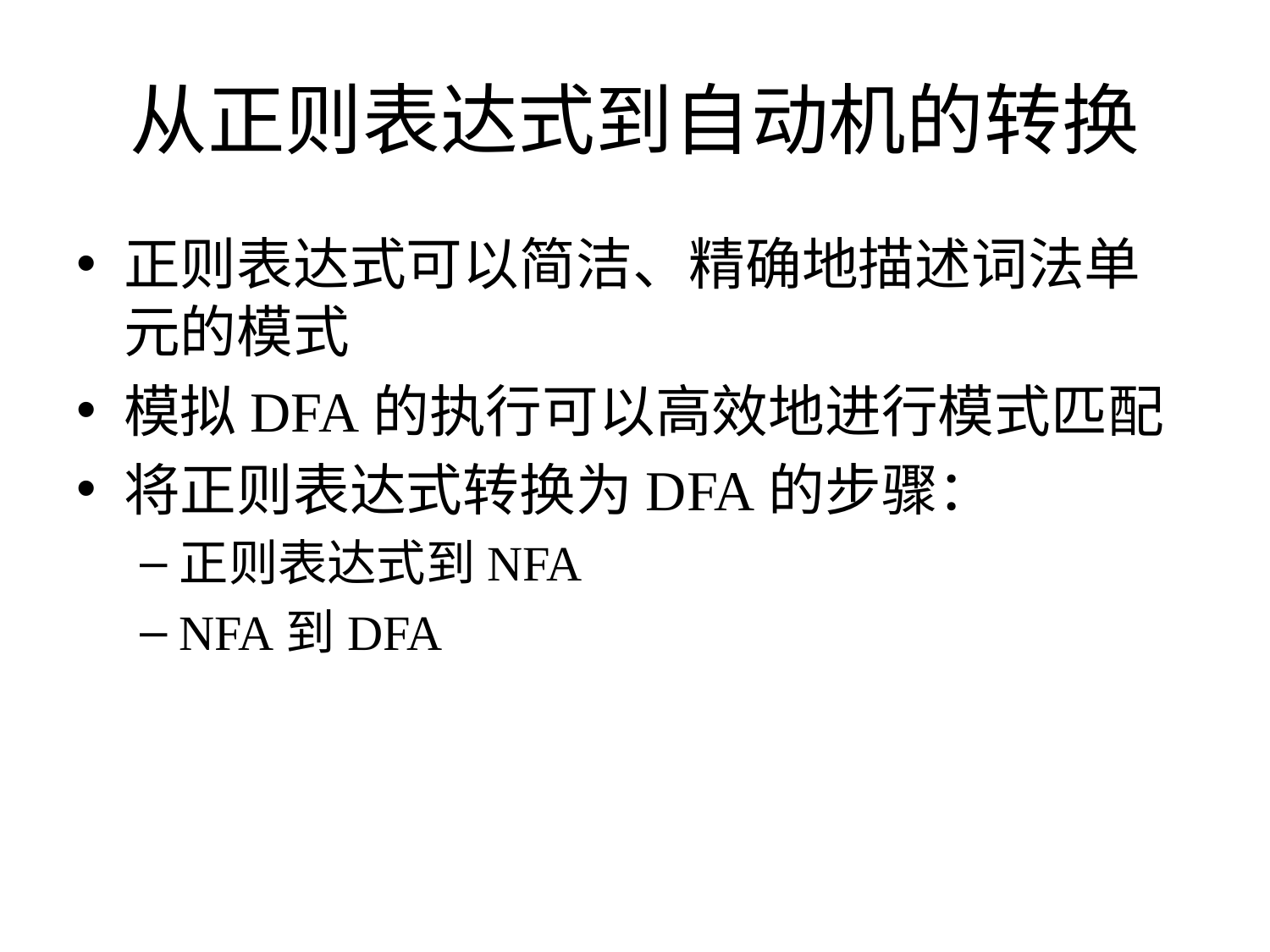

# 从正则表达式到自动机的转换
正则表达式可以简洁、精确地描述词法单元的模式
模拟DFA的执行可以高效地进行模式匹配
将正则表达式转换为DFA的步骤：
正则表达式到NFA
NFA到DFA